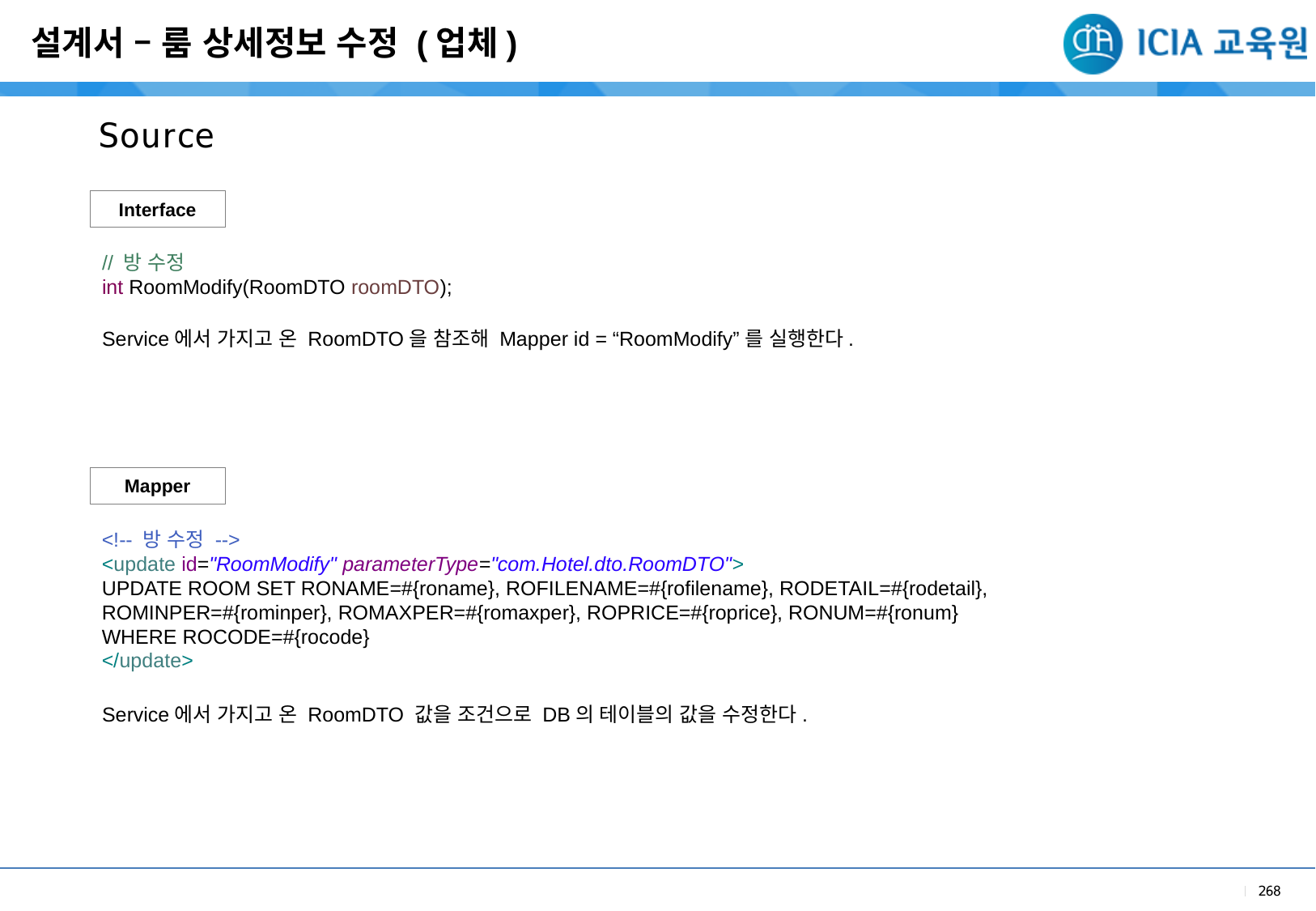

설계서 – 룸 상세정보 수정 (업체)
Source
Interface
// 방 수정
int RoomModify(RoomDTO roomDTO);
Service에서 가지고 온 RoomDTO을 참조해 Mapper id = “RoomModify”를 실행한다.
Mapper
<!-- 방 수정 -->
<update id="RoomModify" parameterType="com.Hotel.dto.RoomDTO">
UPDATE ROOM SET RONAME=#{roname}, ROFILENAME=#{rofilename}, RODETAIL=#{rodetail}, ROMINPER=#{rominper}, ROMAXPER=#{romaxper}, ROPRICE=#{roprice}, RONUM=#{ronum} WHERE ROCODE=#{rocode}
</update>
Service에서 가지고 온 RoomDTO 값을 조건으로 DB의 테이블의 값을 수정한다.